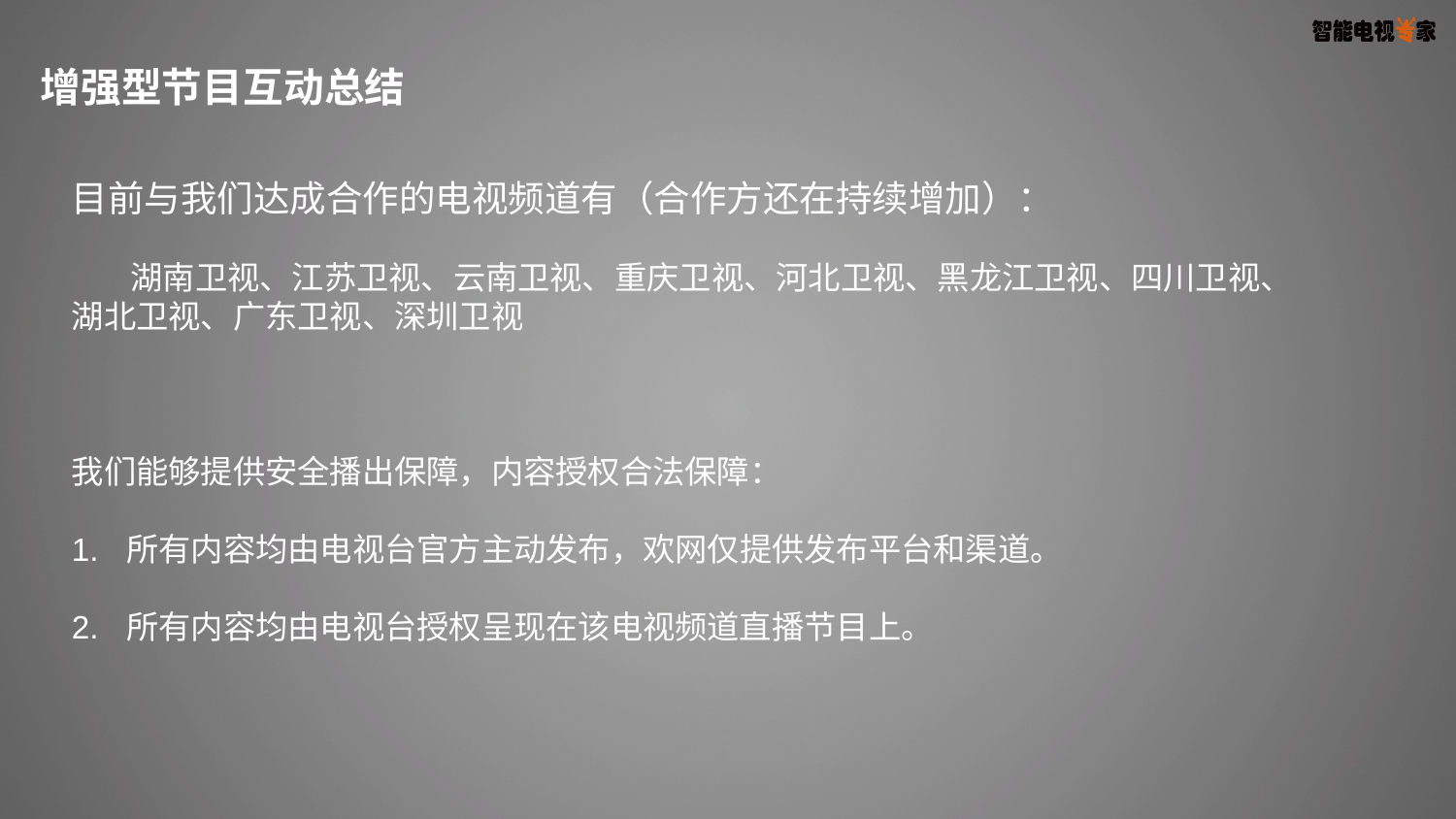

增强型节目互动总结
目前与我们达成合作的电视频道有（合作方还在持续增加）：

       湖南卫视、江苏卫视、云南卫视、重庆卫视、河北卫视、黑龙江卫视、四川卫视、湖北卫视、广东卫视、深圳卫视

我们能够提供安全播出保障，内容授权合法保障：

所有内容均由电视台官方主动发布，欢网仅提供发布平台和渠道。

所有内容均由电视台授权呈现在该电视频道直播节目上。